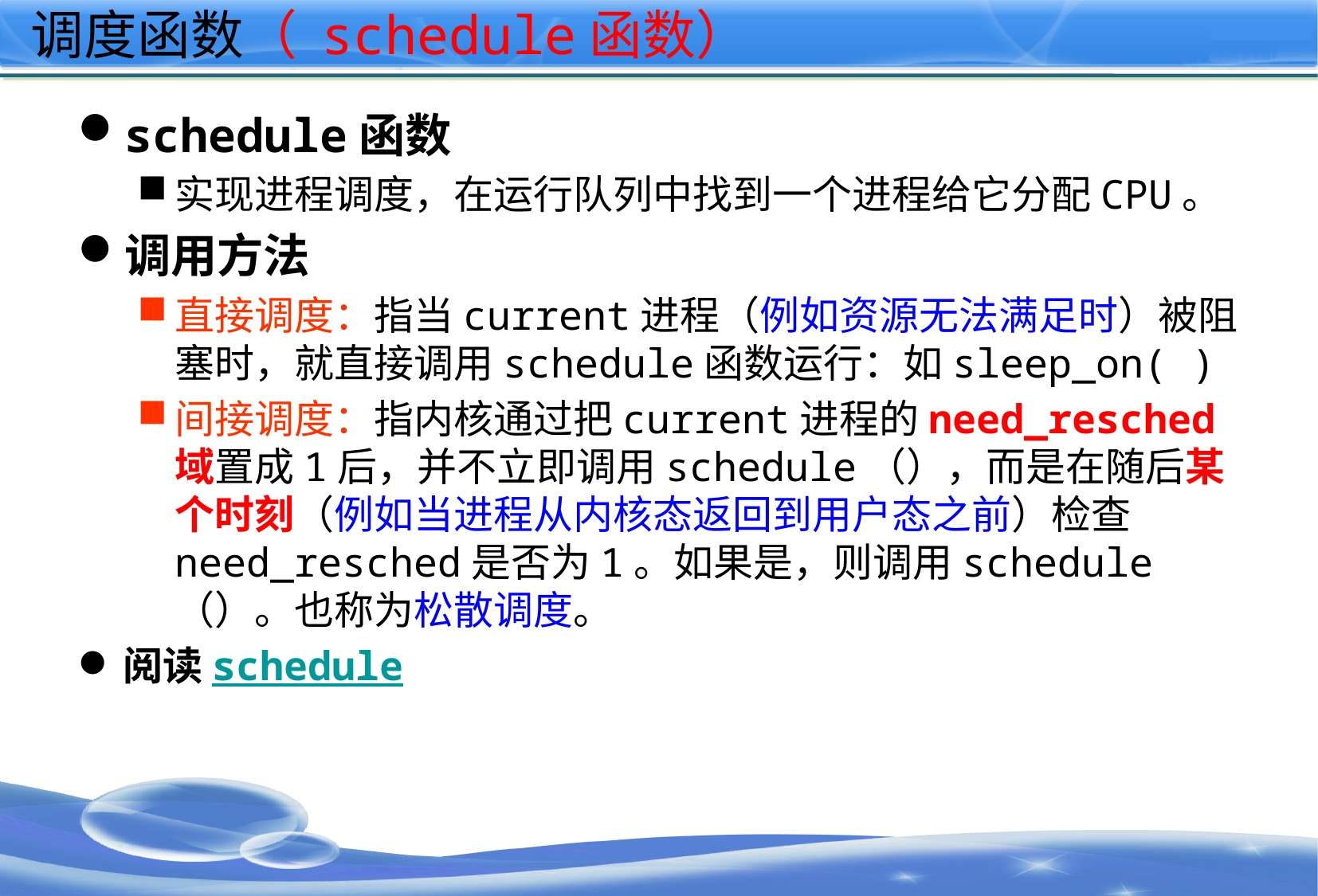

# 调度函数（ schedule函数）
schedule函数
实现进程调度，在运行队列中找到一个进程给它分配CPU。
调用方法
直接调度：指当current进程（例如资源无法满足时）被阻塞时，就直接调用schedule函数运行：如sleep_on( )
间接调度：指内核通过把current进程的need_resched域置成1后，并不立即调用schedule（），而是在随后某个时刻（例如当进程从内核态返回到用户态之前）检查need_resched是否为1。如果是，则调用schedule（）。也称为松散调度。
阅读schedule